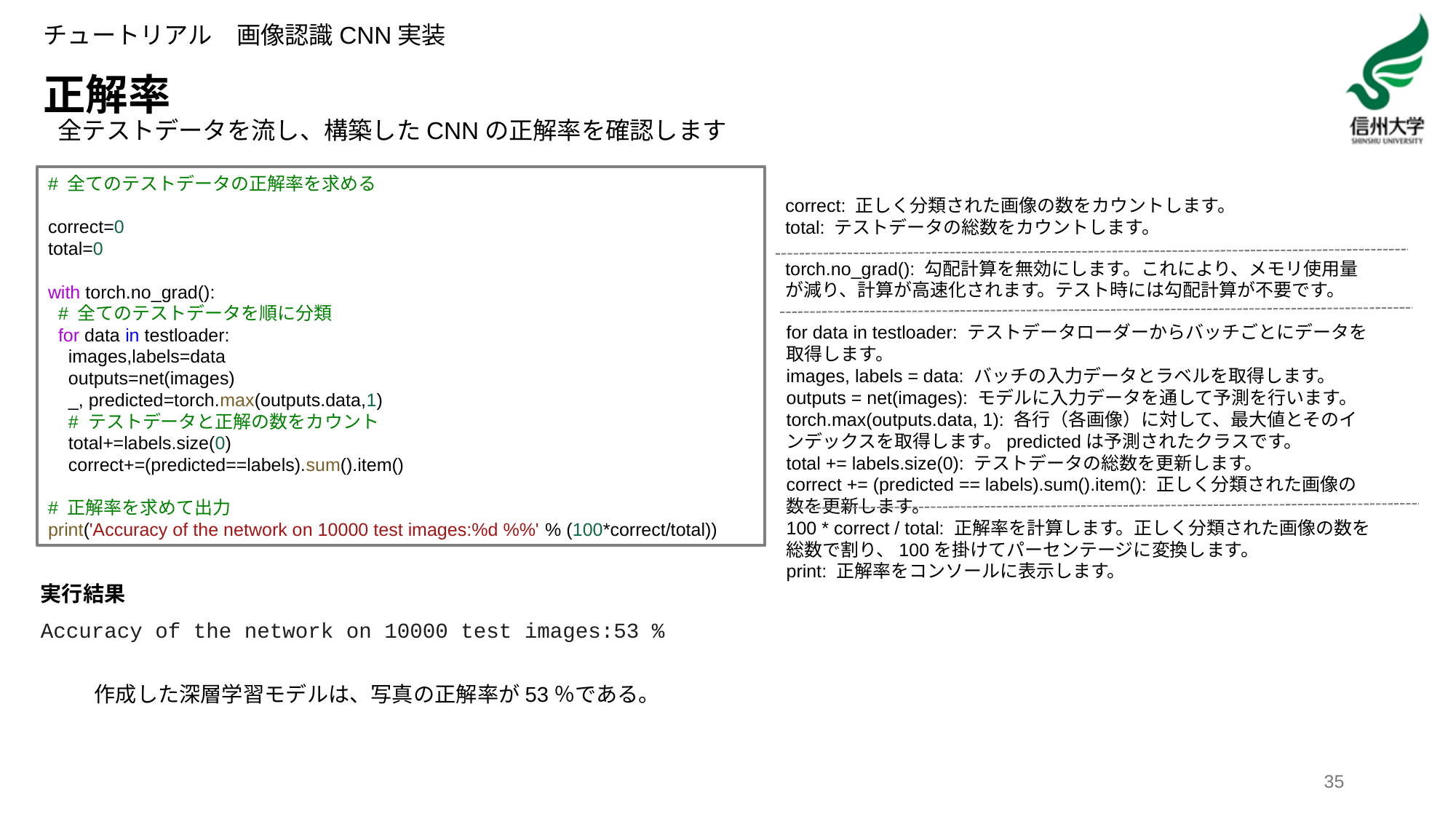

チュートリアル　画像認識CNN実装
# 正解率
全テストデータを流し、構築したCNNの正解率を確認します
# 全てのテストデータの正解率を求める
correct=0
total=0
with torch.no_grad():
  # 全てのテストデータを順に分類
  for data in testloader:
    images,labels=data
    outputs=net(images)
    _, predicted=torch.max(outputs.data,1)
    # テストデータと正解の数をカウント
    total+=labels.size(0)
    correct+=(predicted==labels).sum().item()
# 正解率を求めて出力
print('Accuracy of the network on 10000 test images:%d %%' % (100*correct/total))
correct: 正しく分類された画像の数をカウントします。
total: テストデータの総数をカウントします。
torch.no_grad(): 勾配計算を無効にします。これにより、メモリ使用量が減り、計算が高速化されます。テスト時には勾配計算が不要です。
for data in testloader: テストデータローダーからバッチごとにデータを取得します。
images, labels = data: バッチの入力データとラベルを取得します。
outputs = net(images): モデルに入力データを通して予測を行います。
torch.max(outputs.data, 1): 各行（各画像）に対して、最大値とそのインデックスを取得します。predictedは予測されたクラスです。
total += labels.size(0): テストデータの総数を更新します。
correct += (predicted == labels).sum().item(): 正しく分類された画像の数を更新します。
100 * correct / total: 正解率を計算します。正しく分類された画像の数を総数で割り、100を掛けてパーセンテージに変換します。
print: 正解率をコンソールに表示します。
実行結果
Accuracy of the network on 10000 test images:53 %
作成した深層学習モデルは、写真の正解率が53％である。
35